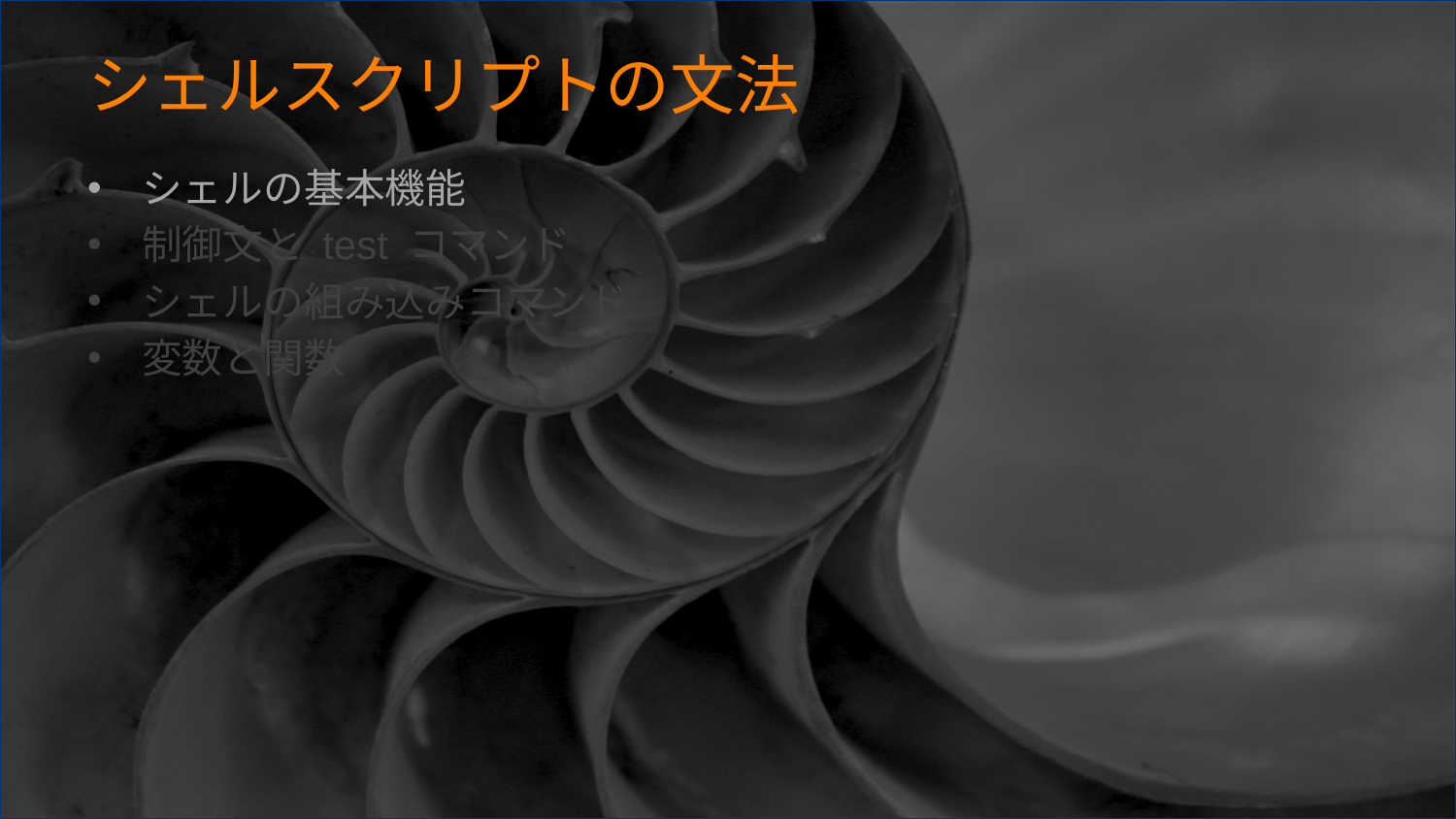

# シェルスクリプトの文法
シェルの基本機能
制御文と test コマンド
シェルの組み込みコマンド
変数と関数